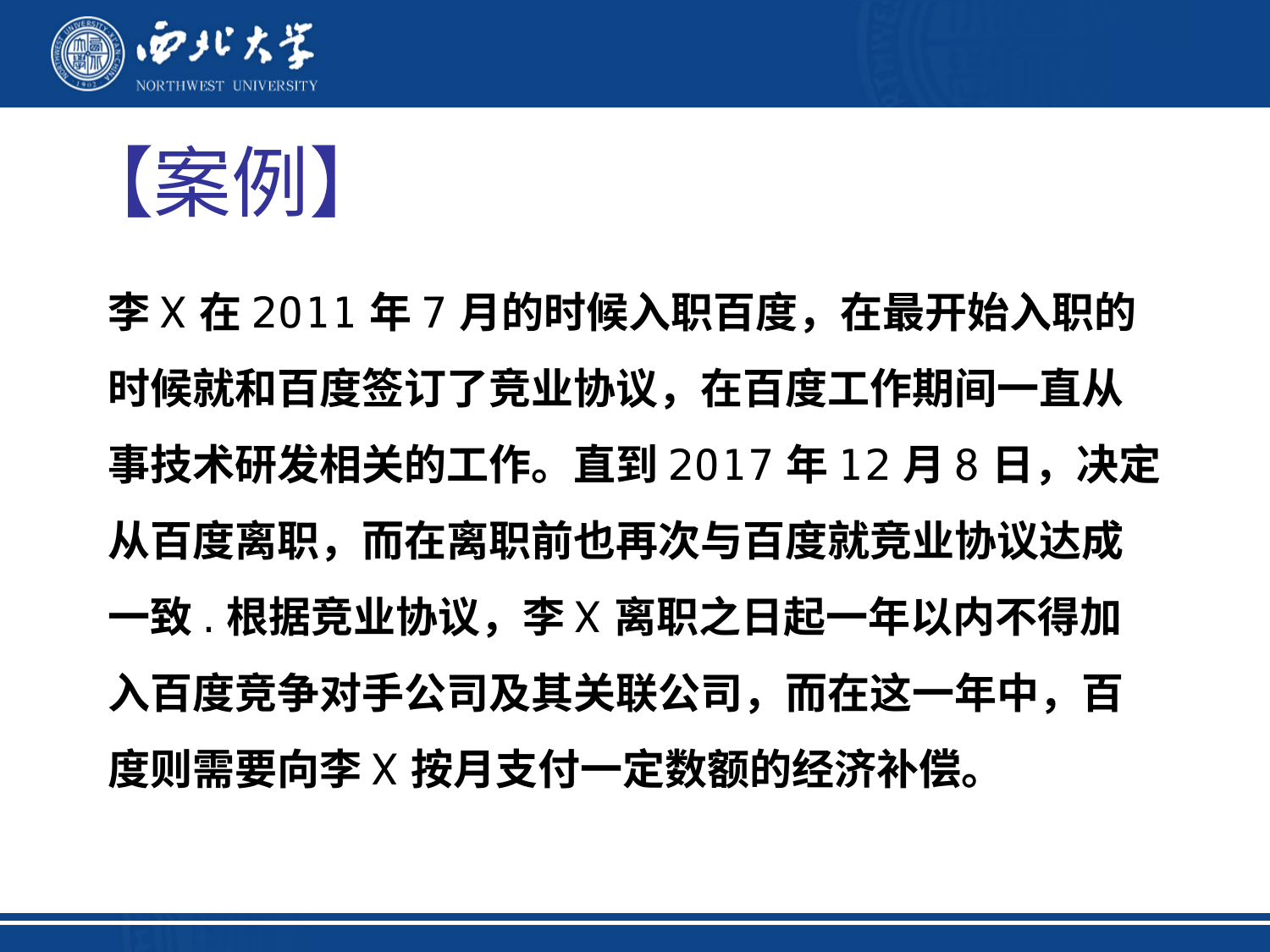

# 【案例】
李X在2011年7月的时候入职百度，在最开始入职的时候就和百度签订了竞业协议，在百度工作期间一直从事技术研发相关的工作。直到2017年12月8日，决定从百度离职，而在离职前也再次与百度就竞业协议达成一致.根据竞业协议，李X离职之日起一年以内不得加入百度竞争对手公司及其关联公司，而在这一年中，百度则需要向李X按月支付一定数额的经济补偿。